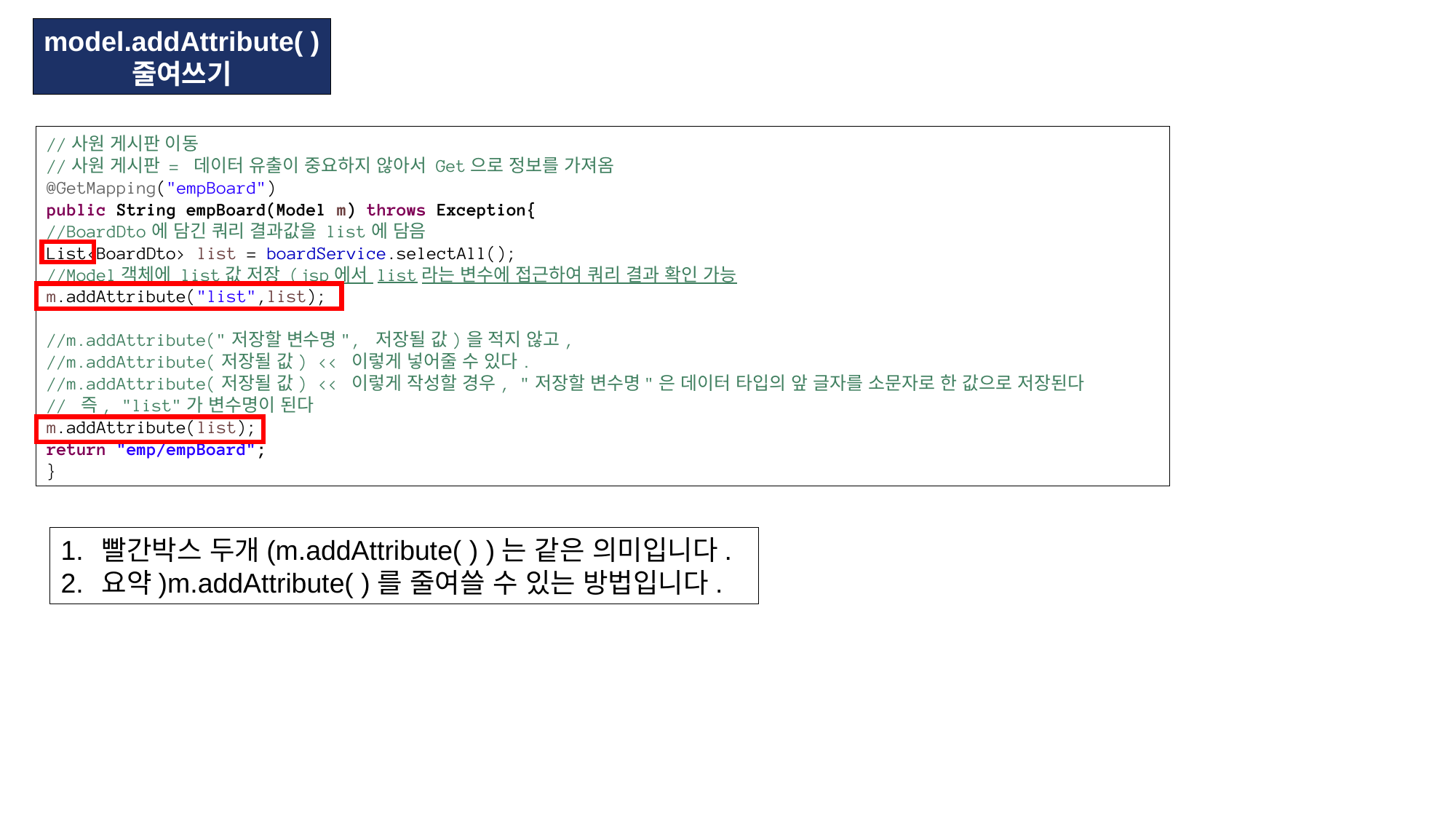

model.addAttribute( )
줄여쓰기
//사원 게시판 이동
//사원 게시판 = 데이터 유출이 중요하지 않아서 Get으로 정보를 가져옴
@GetMapping("empBoard")
public String empBoard(Model m) throws Exception{
//BoardDto에 담긴 쿼리 결과값을 list에 담음
List<BoardDto> list = boardService.selectAll();
//Model객체에 list값 저장 (jsp에서 list라는 변수에 접근하여 쿼리 결과 확인 가능
m.addAttribute("list",list);

//m.addAttribute("저장할 변수명", 저장될 값)을 적지 않고,
//m.addAttribute(저장될 값) << 이렇게 넣어줄 수 있다.
//m.addAttribute(저장될 값) << 이렇게 작성할 경우, "저장할 변수명"은 데이터 타입의 앞 글자를 소문자로 한 값으로 저장된다
// 즉, "list"가 변수명이 된다
m.addAttribute(list);
return "emp/empBoard";
}

빨간박스 두개(m.addAttribute( ) )는 같은 의미입니다.
요약)m.addAttribute( )를 줄여쓸 수 있는 방법입니다.